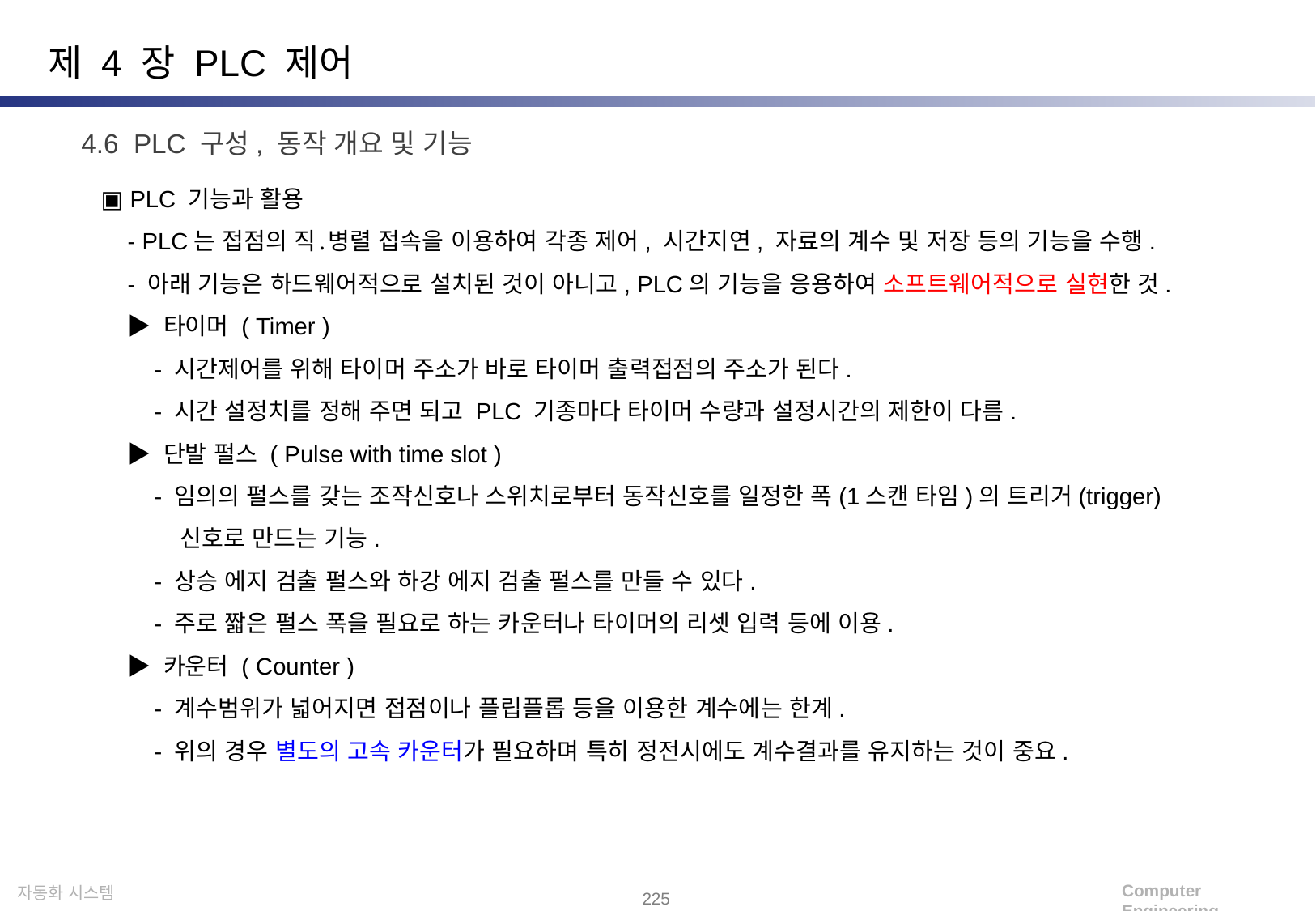

제 4 장 PLC 제어
4.6  PLC 구성, 동작 개요 및 기능
▣ PLC 기능과 활용
    - PLC는 접점의 직․병렬 접속을 이용하여 각종 제어, 시간지연, 자료의 계수 및 저장 등의 기능을 수행.
    - 아래 기능은 하드웨어적으로 설치된 것이 아니고, PLC의 기능을 응용하여 소프트웨어적으로 실현한 것.
    ▶ 타이머 ( Timer )
        - 시간제어를 위해 타이머 주소가 바로 타이머 출력접점의 주소가 된다.
        - 시간 설정치를 정해 주면 되고 PLC 기종마다 타이머 수량과 설정시간의 제한이 다름.
    ▶ 단발 펄스 ( Pulse with time slot )
        - 임의의 펄스를 갖는 조작신호나 스위치로부터 동작신호를 일정한 폭(1스캔 타임)의 트리거(trigger)
           신호로 만드는 기능.
        - 상승 에지 검출 펄스와 하강 에지 검출 펄스를 만들 수 있다.
        - 주로 짧은 펄스 폭을 필요로 하는 카운터나 타이머의 리셋 입력 등에 이용.
    ▶ 카운터 ( Counter )
        - 계수범위가 넓어지면 접점이나 플립플롭 등을 이용한 계수에는 한계.
        - 위의 경우 별도의 고속 카운터가 필요하며 특히 정전시에도 계수결과를 유지하는 것이 중요.